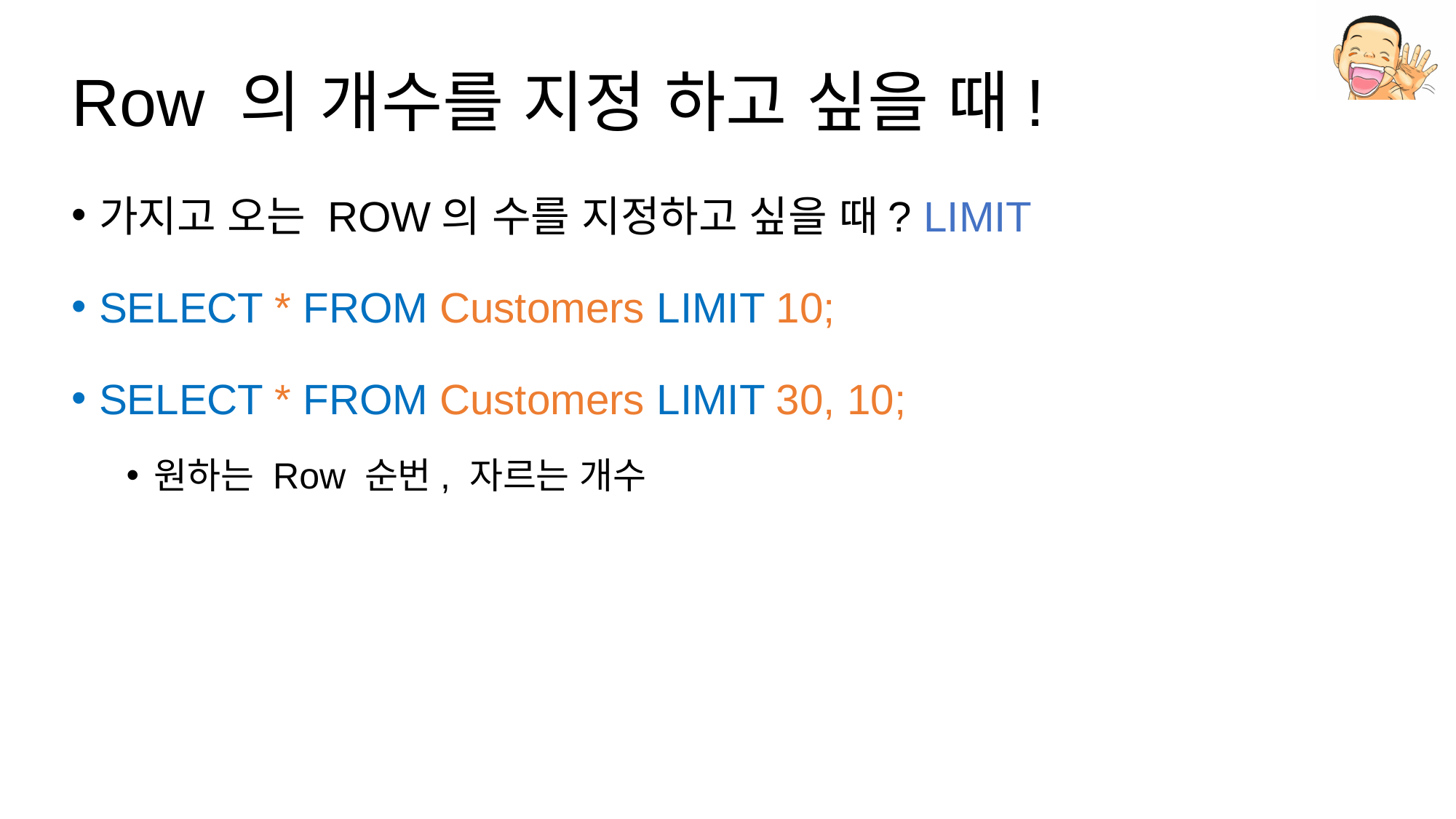

# Row 의 개수를 지정 하고 싶을 때!
가지고 오는 ROW의 수를 지정하고 싶을 때? LIMIT
SELECT * FROM Customers LIMIT 10;
SELECT * FROM Customers LIMIT 30, 10;
원하는 Row 순번, 자르는 개수